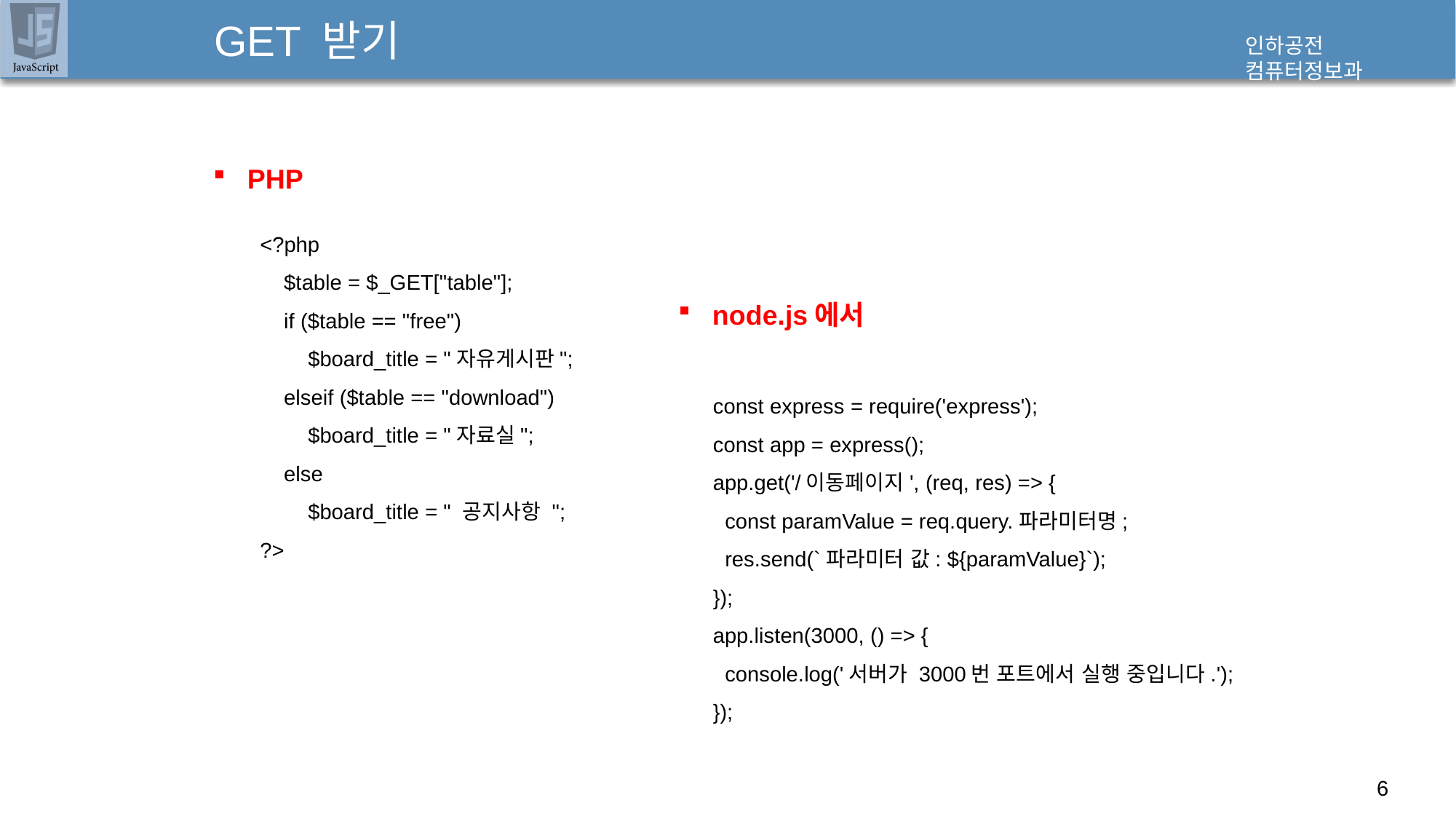

# GET 받기
PHP

<?php
    $table = $_GET["table"];
    if ($table == "free")
        $board_title = "자유게시판";
    elseif ($table == "download")
        $board_title = "자료실";
    else
        $board_title = " 공지사항 ";
?>
node.js에서
const express = require('express');
const app = express();
app.get('/이동페이지', (req, res) => {
  const paramValue = req.query.파라미터명;
  res.send(`파라미터 값: ${paramValue}`);
});
app.listen(3000, () => {
  console.log('서버가 3000번 포트에서 실행 중입니다.');
});